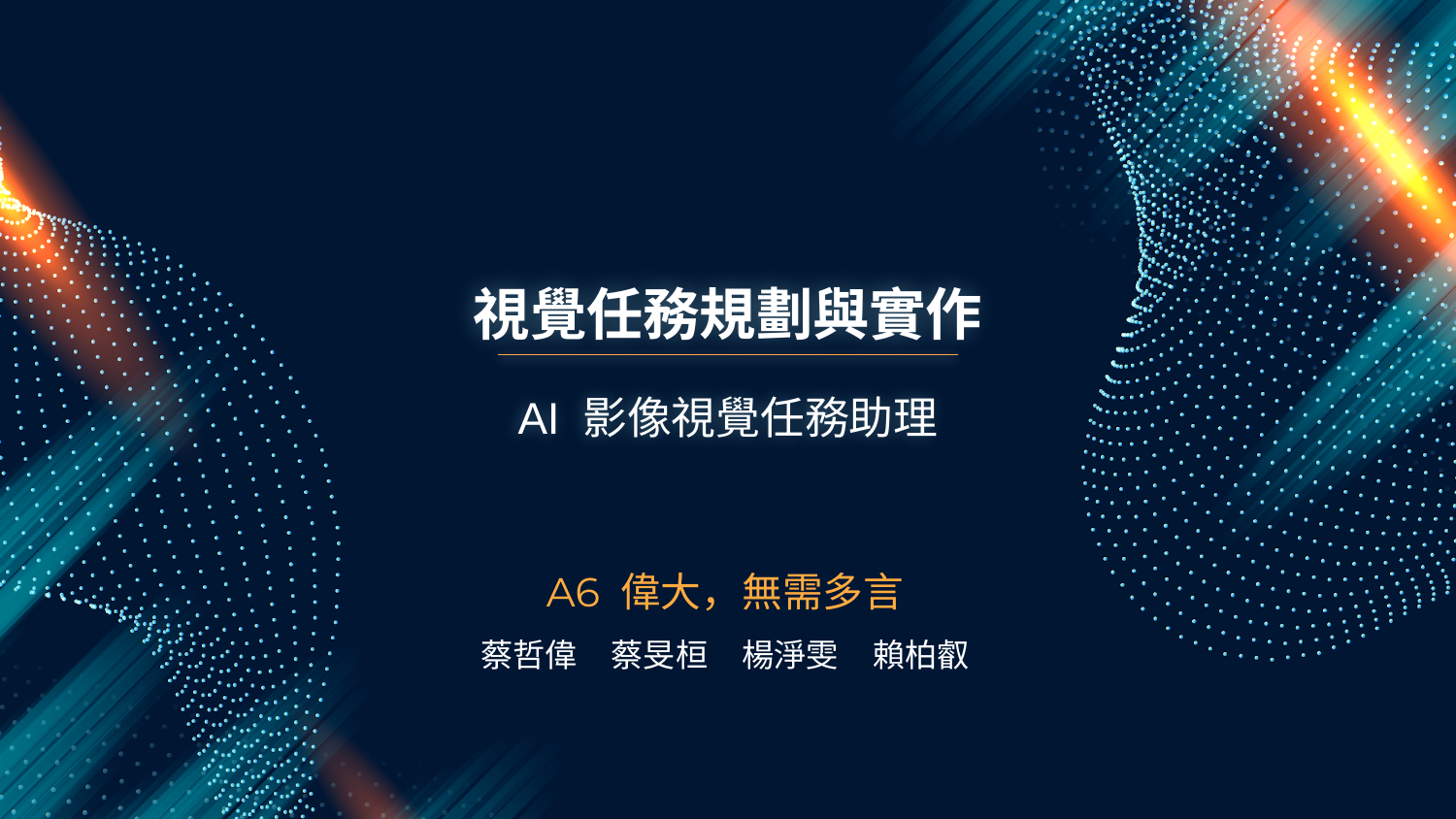

# 視覺任務規劃與實作
AI 影像視覺任務助理
A6 偉大，無需多言
蔡哲偉    蔡旻桓    楊淨雯    賴柏叡